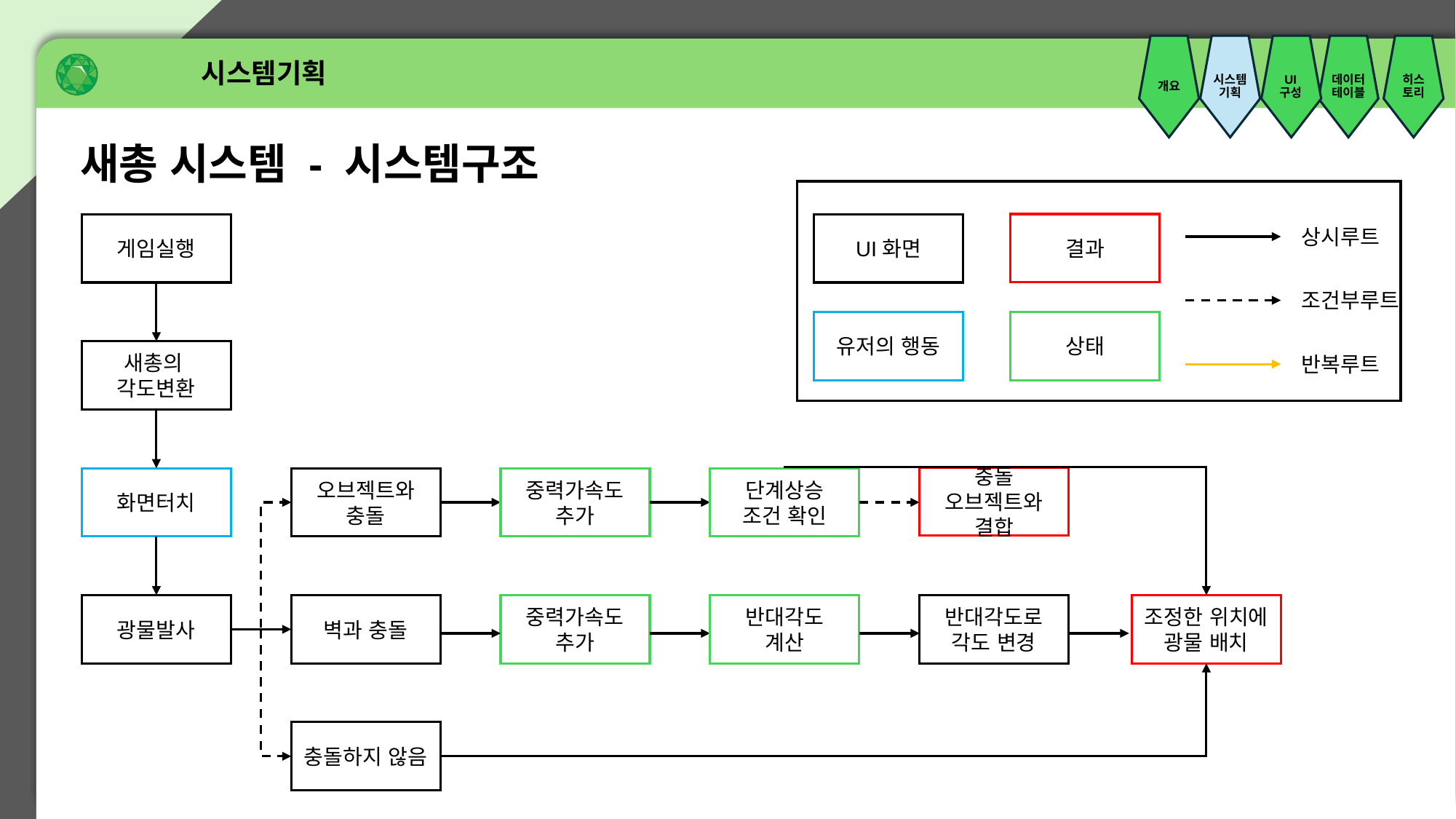

시스템기획
개요
시스템기획
UI
구성
데이터테이블
히스토리
새총 시스템 - 시스템구조

결과
게임실행
UI화면
상시루트
조건부루트
유저의 행동
상태
새총의
각도변환
반복루트
충돌 오브젝트와 결합
화면터치
오브젝트와
충돌
중력가속도
추가
단계상승
조건 확인
조정한 위치에
광물 배치
광물발사
벽과 충돌
중력가속도
추가
반대각도
계산
반대각도로
각도 변경
충돌하지 않음